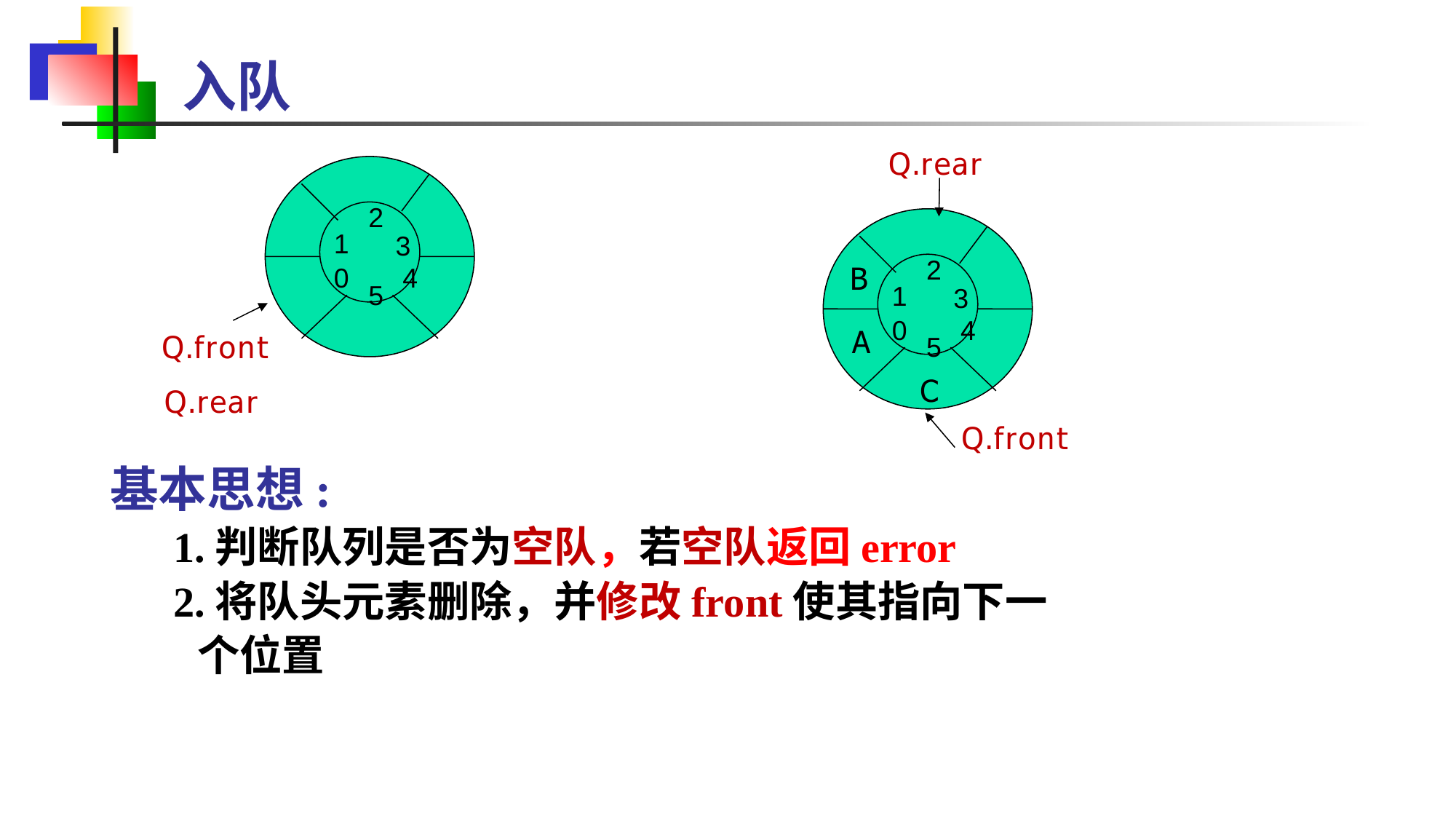

入队
Q.rear

B

A

C

Q.front
2
1
3
0
4
5

Q.front
Q.rear
2
1
3
0
4
5
基本思想:
      1.判断队列是否为空队，若空队返回error
      2.将队头元素删除，并修改front使其指向下一
        个位置